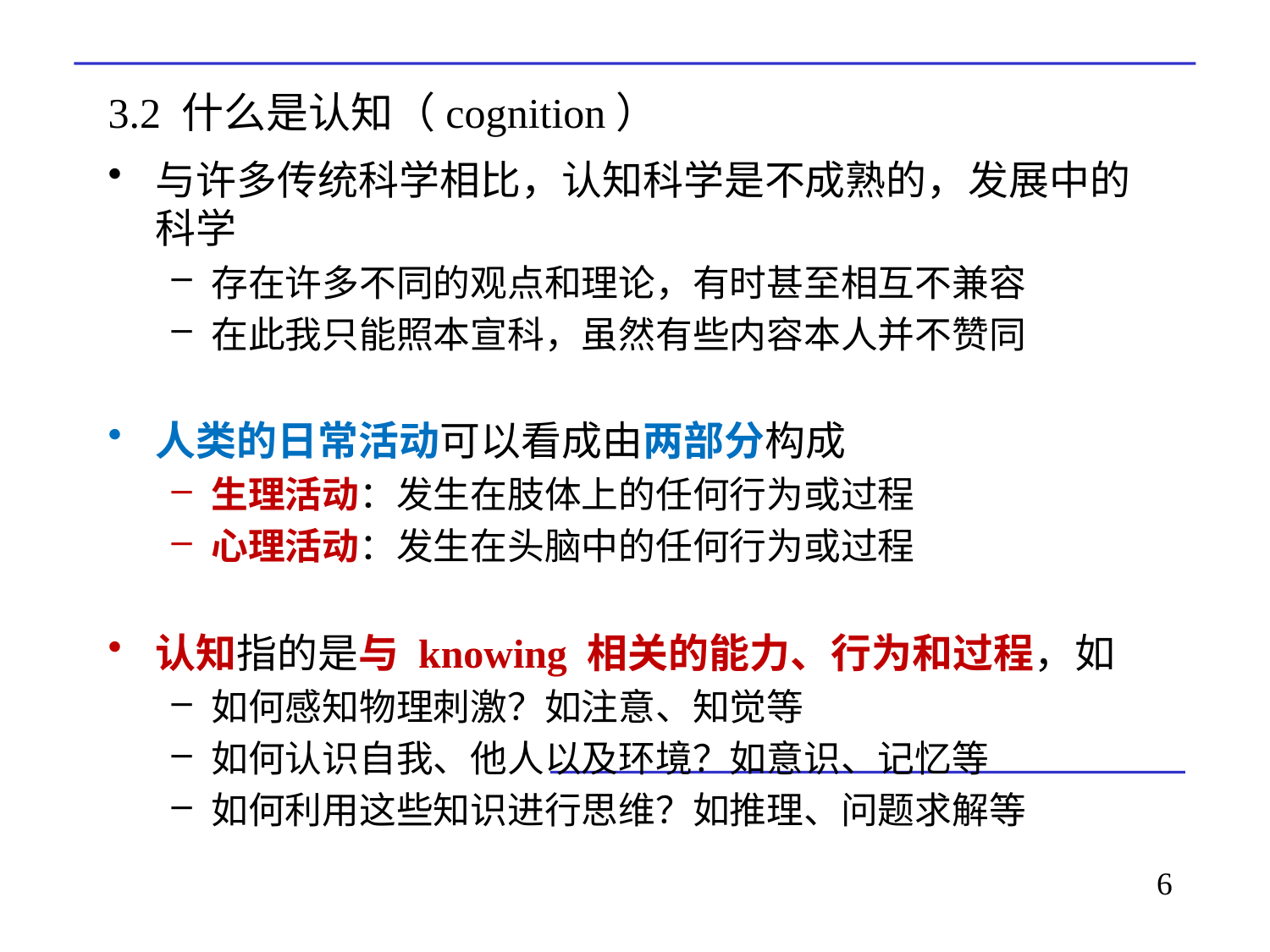

# 3.2 什么是认知（cognition）
与许多传统科学相比，认知科学是不成熟的，发展中的科学
存在许多不同的观点和理论，有时甚至相互不兼容
在此我只能照本宣科，虽然有些内容本人并不赞同

人类的日常活动可以看成由两部分构成
生理活动：发生在肢体上的任何行为或过程
心理活动：发生在头脑中的任何行为或过程

认知指的是与 knowing 相关的能力、行为和过程，如
如何感知物理刺激？如注意、知觉等
如何认识自我、他人以及环境？如意识、记忆等
如何利用这些知识进行思维？如推理、问题求解等
6